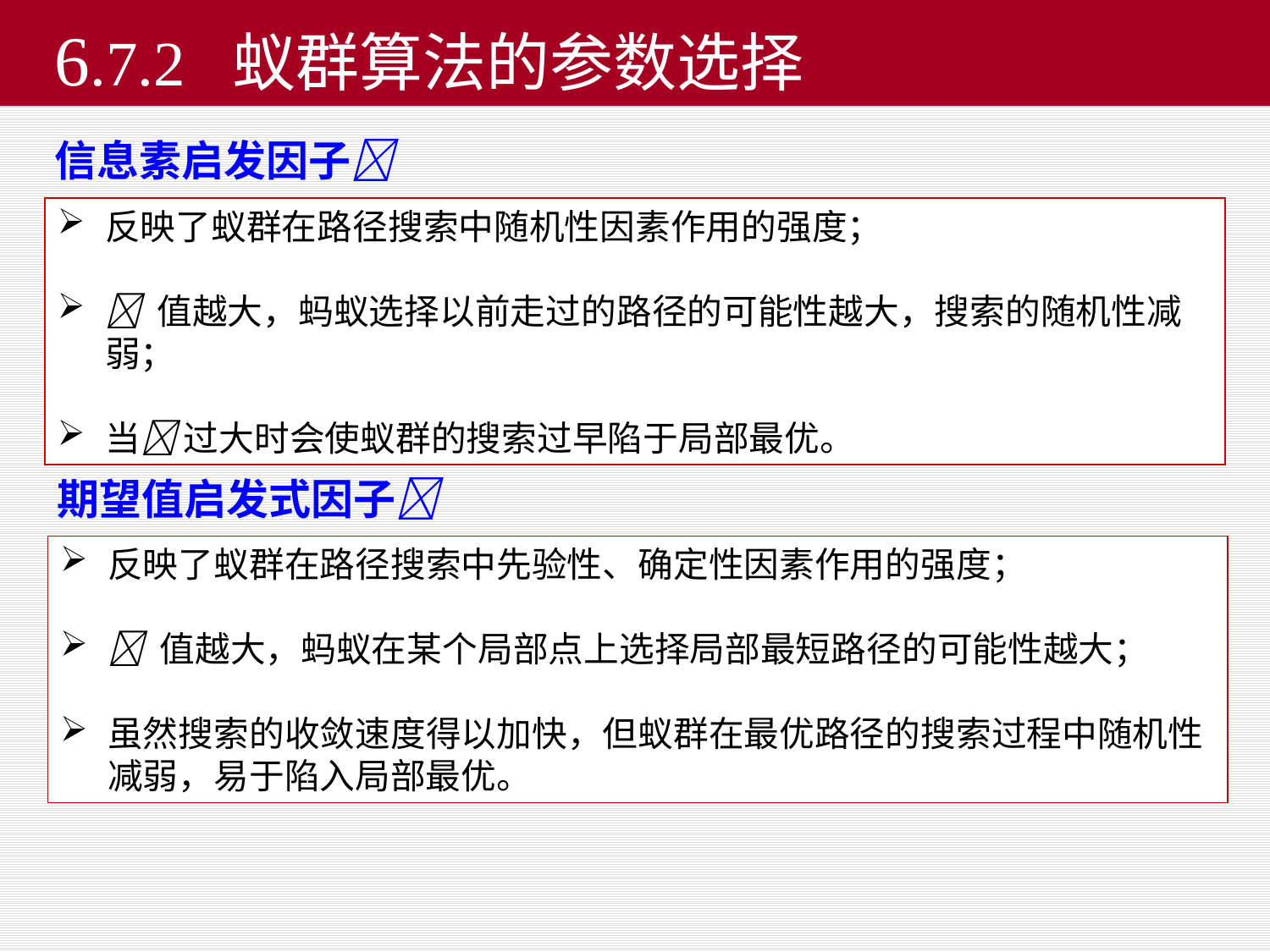

# 6.7.2  蚁群算法的参数选择

信息素启发因子α
反映了蚁群在路径搜索中随机性因素作用的强度；

α 值越大，蚂蚁选择以前走过的路径的可能性越大，搜索的随机性减弱；

当α 过大时会使蚁群的搜索过早陷于局部最优。
期望值启发式因子β
反映了蚁群在路径搜索中先验性、确定性因素作用的强度；

β 值越大，蚂蚁在某个局部点上选择局部最短路径的可能性越大；

虽然搜索的收敛速度得以加快，但蚁群在最优路径的搜索过程中随机性
     减弱，易于陷入局部最优。
179